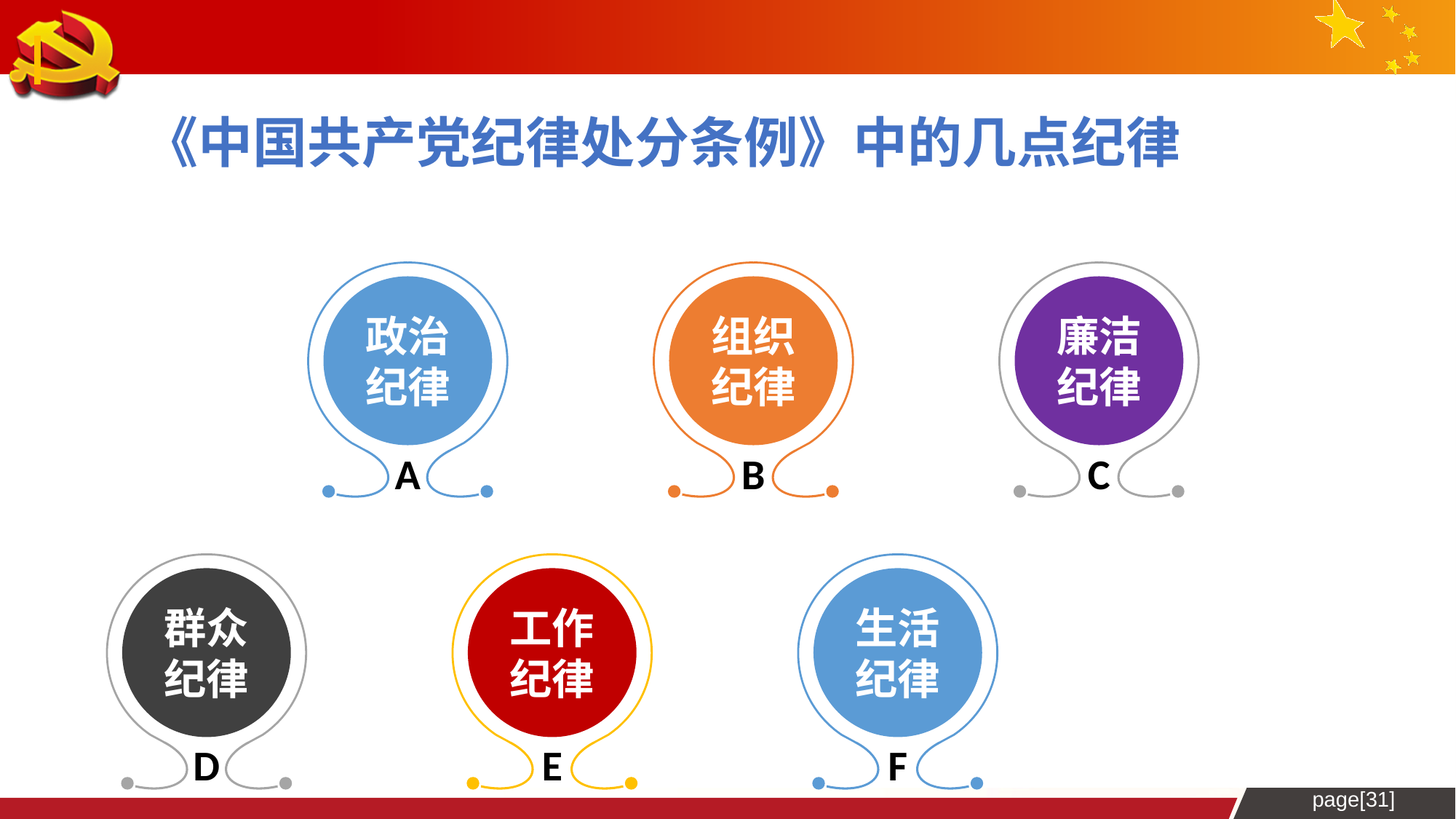

《中国共产党纪律处分条例》中的几点纪律
A
B
C
政治
纪律
组织
纪律
廉洁
纪律
D
E
F
群众
纪律
工作
纪律
生活
纪律